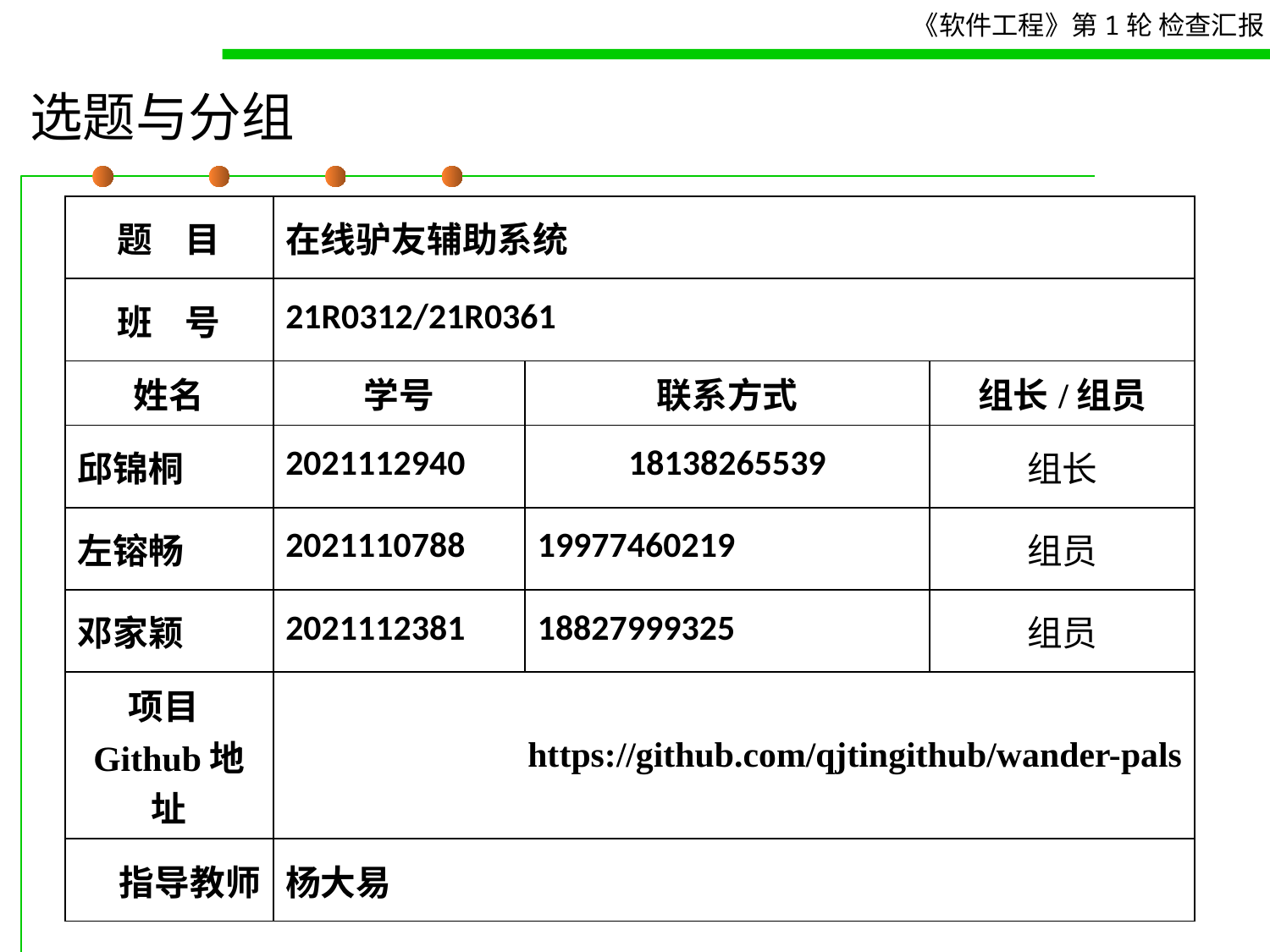

# 选题与分组
| 题 目 | 在线驴友辅助系统 |  |  |
| --- | --- | --- | --- |
| 班 号 | 21R0312/21R0361 |  |  |
| 姓名 | 学号 | 联系方式 | 组长/组员 |
| 邱锦桐 | 2021112940 | 18138265539 | 组长 |
| 左镕畅 | 2021110788 | 19977460219 | 组员 |
| 邓家颖 | 2021112381 | 18827999325 | 组员 |
| 项目Github地址 | https://github.com/qjtingithub/wander-pals |  |  |
| 指导教师 | 杨大易 |  |  |